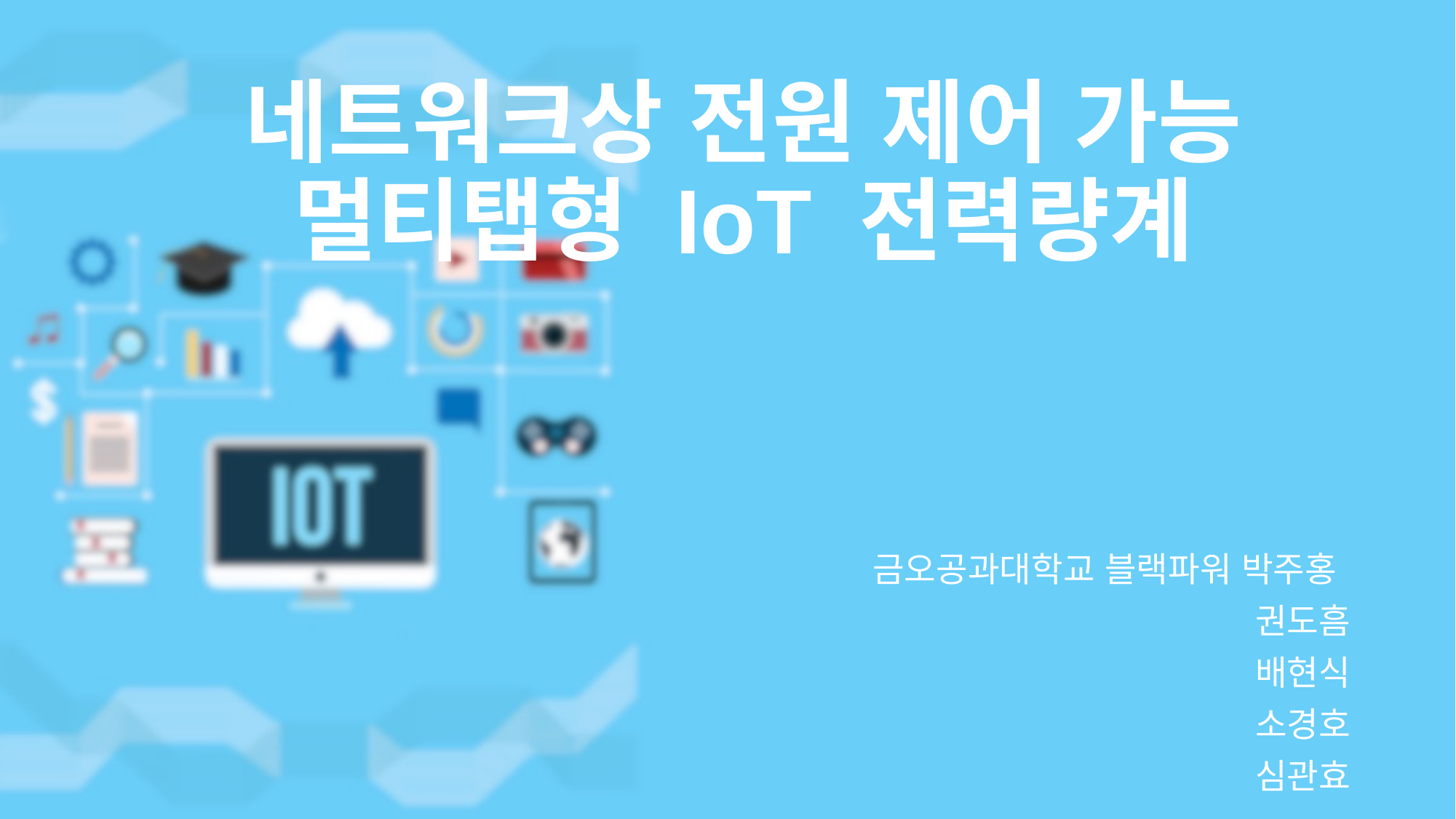

# 네트워크상 전원 제어 가능 멀티탭형 IoT 전력량계
금오공과대학교 블랙파워 박주홍
			        권도흠
			        배현식
		       	        소경호
			        심관효